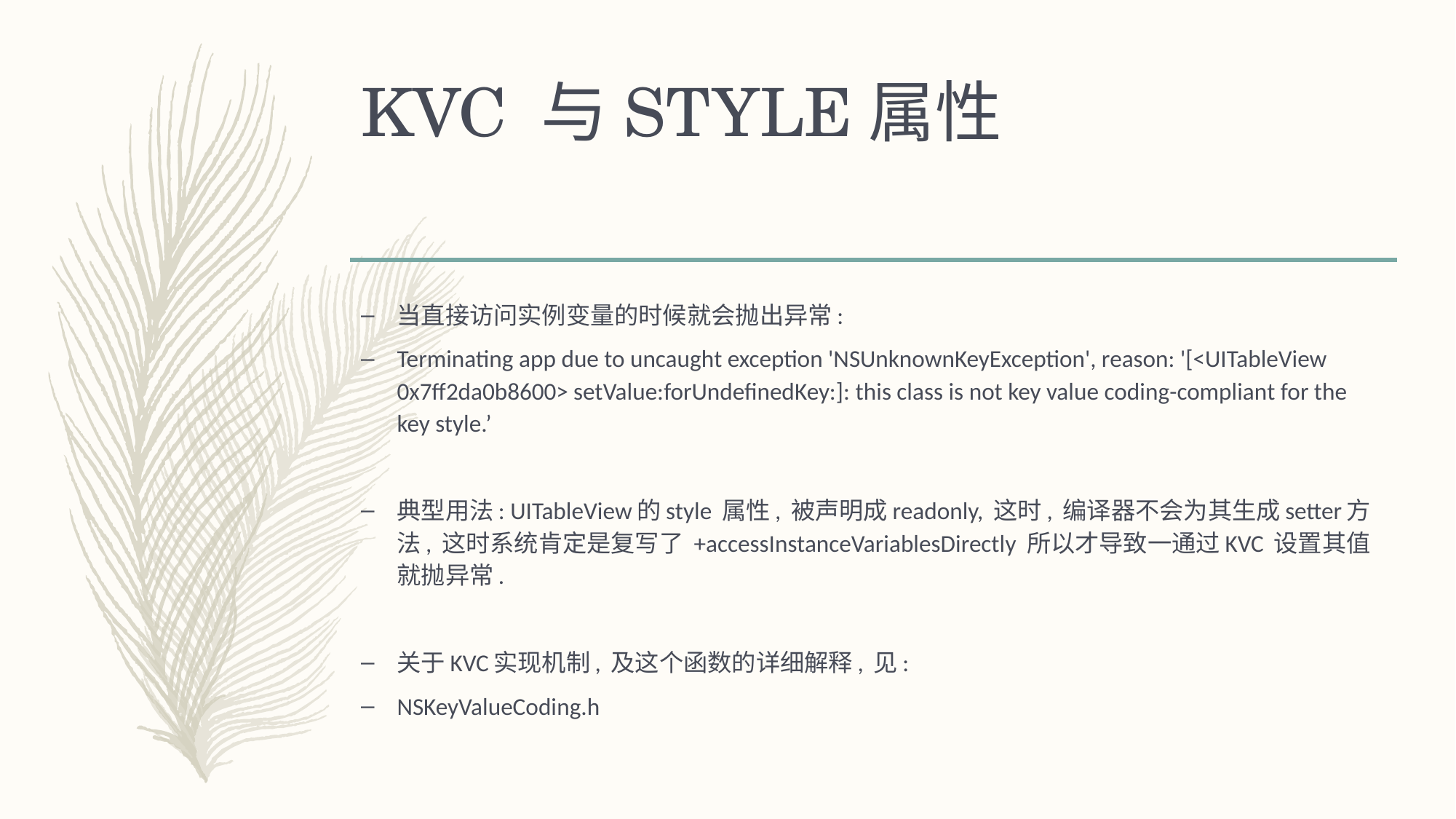

# KVC 与STYLE属性
当直接访问实例变量的时候就会抛出异常:
Terminating app due to uncaught exception 'NSUnknownKeyException', reason: '[<UITableView 0x7ff2da0b8600> setValue:forUndefinedKey:]: this class is not key value coding-compliant for the key style.’

典型用法: UITableView的style 属性, 被声明成readonly, 这时, 编译器不会为其生成setter方法, 这时系统肯定是复写了 +accessInstanceVariablesDirectly 所以才导致一通过KVC 设置其值就抛异常.

关于KVC实现机制, 及这个函数的详细解释, 见:
NSKeyValueCoding.h